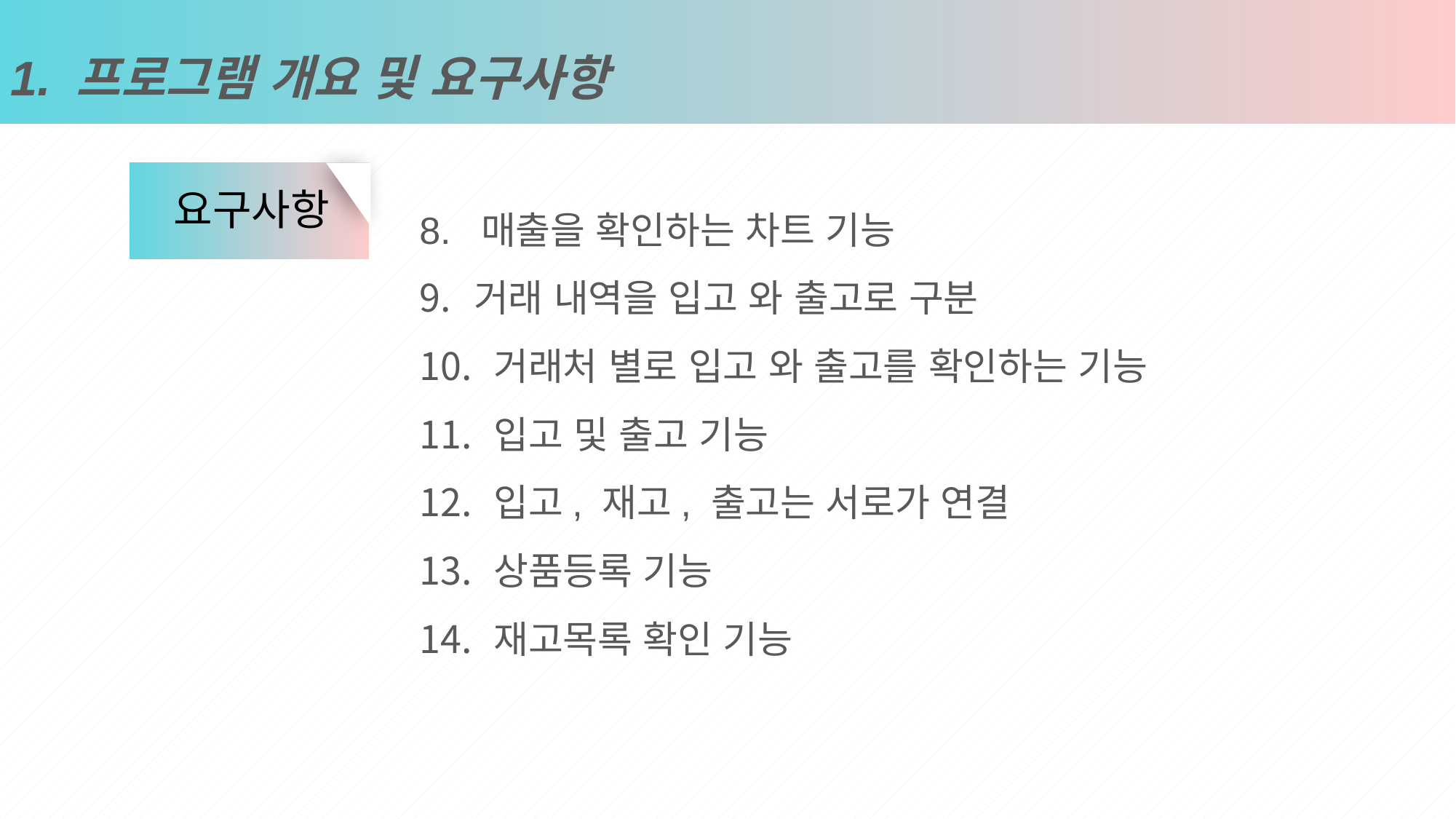

1. 프로그램 개요 및 요구사항

요구사항
8.  매출을 확인하는 차트 기능
거래 내역을 입고 와 출고로 구분
 거래처 별로 입고 와 출고를 확인하는 기능
 입고 및 출고 기능
 입고, 재고, 출고는 서로가 연결
 상품등록 기능
 재고목록 확인 기능